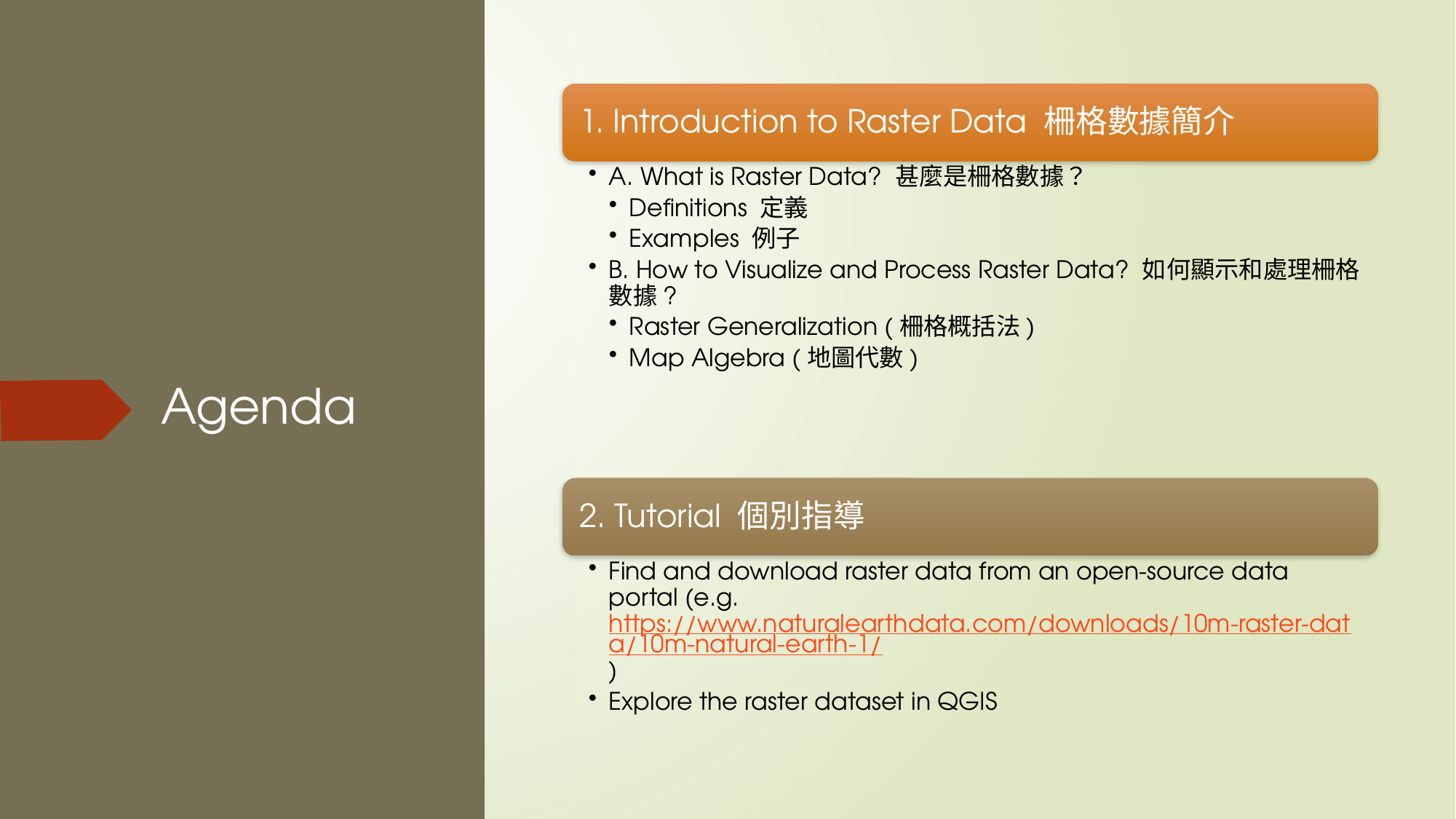

1. Introduction to Raster Data 柵格數據簡介
A. What is Raster Data? 甚麼是柵格數據？
Definitions 定義
Examples 例子
B. How to Visualize and Process Raster Data? 如何顯示和處理柵格數據?
Raster Generalization (柵格概括法)
Map Algebra (地圖代數)
2. Tutorial 個別指導
Find and download raster data from an open-source data portal (e.g. https://www.naturalearthdata.com/downloads/10m-raster-data/10m-natural-earth-1/)
Explore the raster dataset in QGIS
# Agenda